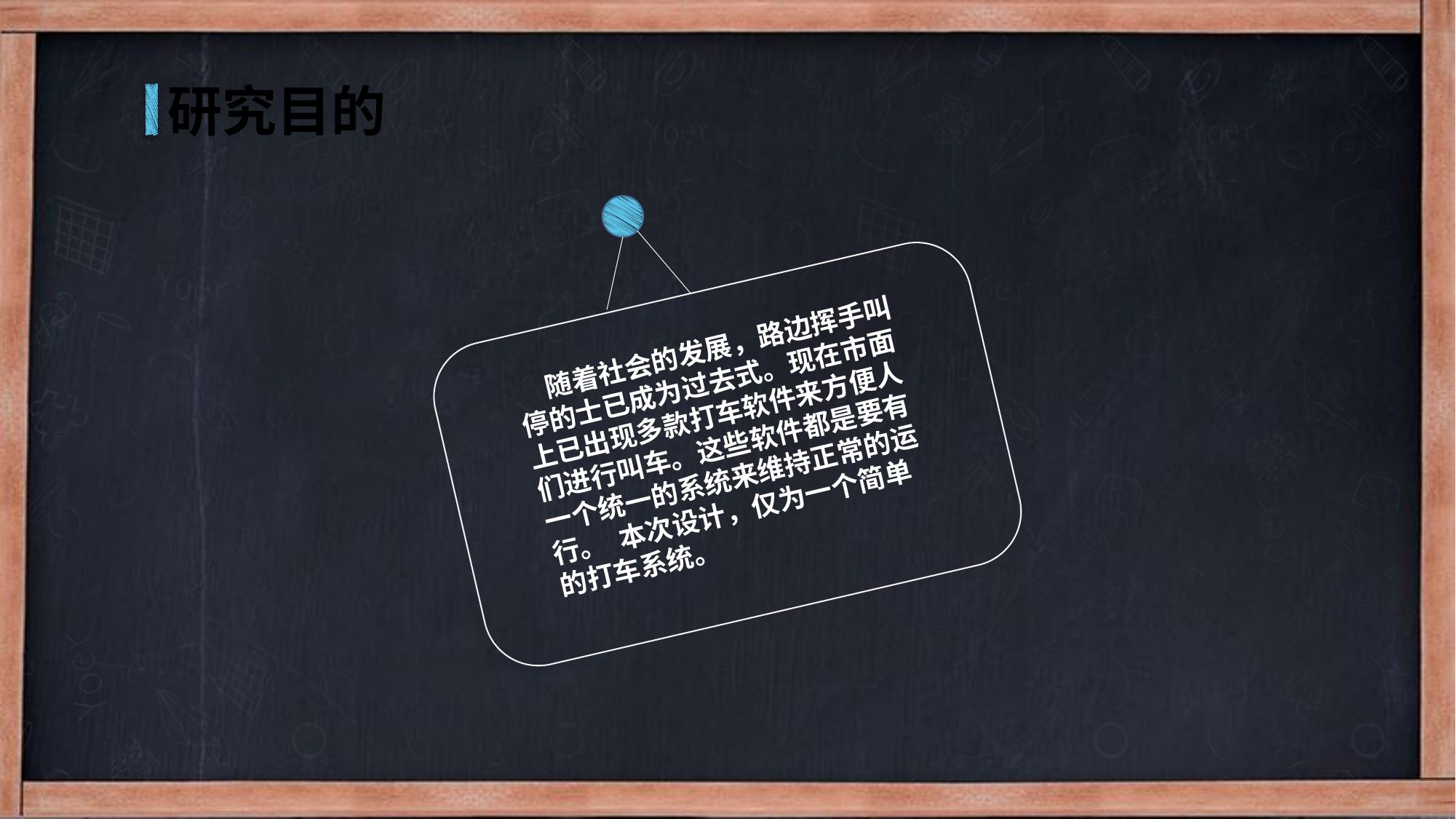

研究目的

    随着社会的发展，路边挥手叫停的士已成为过去式。现在市面上已出现多款打车软件来方便人们进行叫车。这些软件都是要有一个统一的系统来维持正常的运行。 本次设计，仅为一个简单的打车系统。